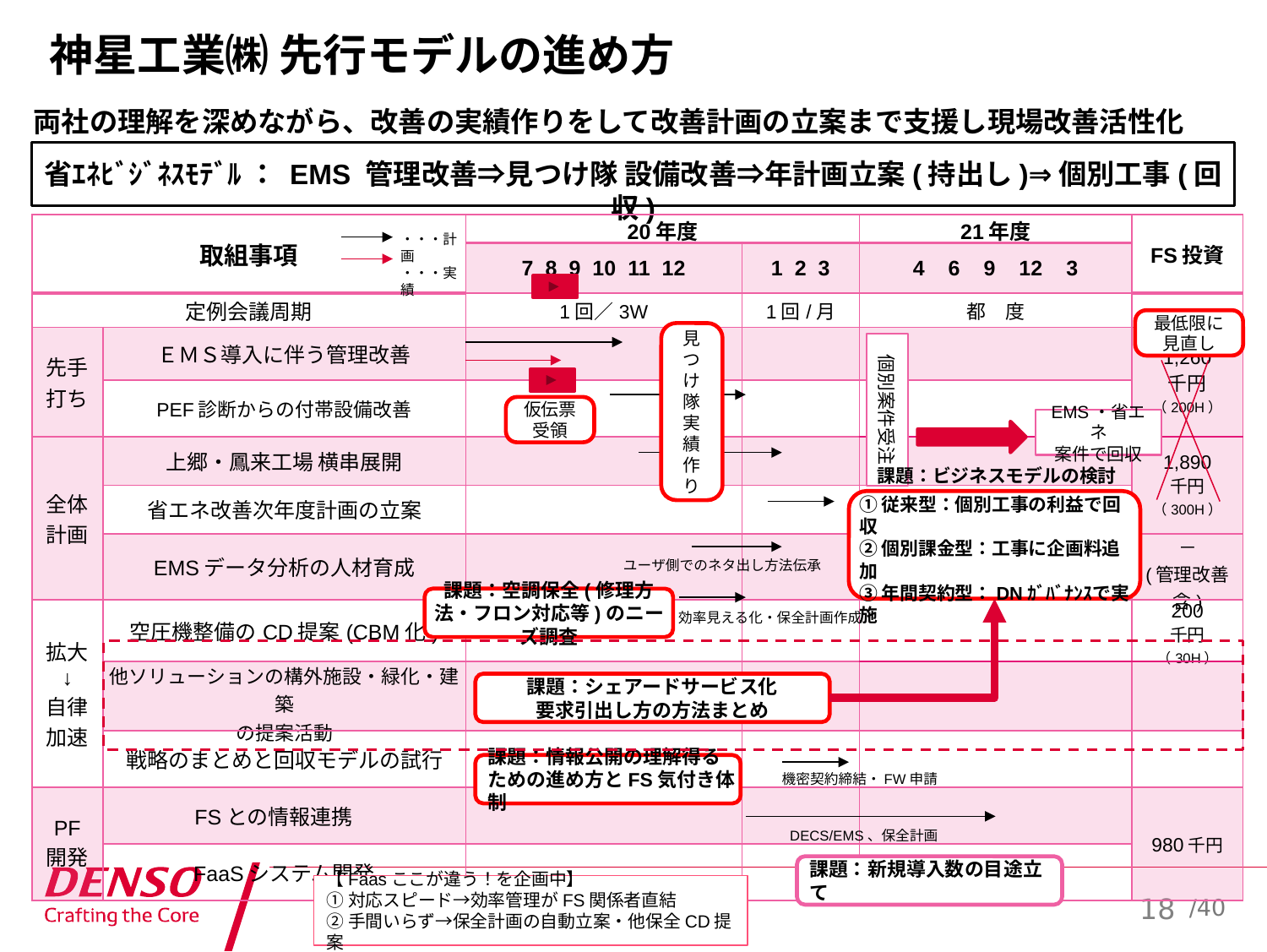

# 神星工業㈱ 先行モデルの進め方
両社の理解を深めながら、改善の実績作りをして改善計画の立案まで支援し現場改善活性化

省ｴﾈﾋﾞｼﾞﾈｽﾓﾃﾞﾙ ： EMS 管理改善⇒見つけ隊 設備改善⇒年計画立案(持出し)⇒個別工事(回収)
| 取組事項 |  | 20年度 |  | 21年度 | FS投資 |
| --- | --- | --- | --- | --- | --- |
|  |  | 7 8 9 10 11 12 | 1 2 3 | 4 6 9 12 3 |  |
| 定例会議周期 |  | 1回／3W | 1回/月 | 都　度 |  |
| 先手打ち | ＥＭＳ導入に伴う管理改善 |  |  |  | 1,260 千円 （200H） |
|  | PEF診断からの付帯設備改善 |  |  |  |  |
| 全体計画 | 上郷・鳳来工場 横串展開 |  |  |  | 1,890 千円 （300H） |
|  | 省エネ改善次年度計画の立案 |  |  |  |  |
|  | EMSデータ分析の人材育成 |  |  |  | － (管理改善含) |
| 拡大 ↓ 自律 加速 | 空圧機整備のCD提案(CBM化) |  |  |  | 200 千円 （30H） |
|  | 他ソリューションの構外施設・緑化・建築 の提案活動 |  |  |  |  |
|  | 戦略のまとめと回収モデルの試行 |  |  |  |  |
| PF 開発 | FSとの情報連携 |  |  |  | 980千円 |
|  | FaaSシステム開発 |  |  |  |  |
・・・計画
・・・実績

最低限に
見直し
見つけ隊
実績作り
個別案件受注

仮伝票
受領
EMS・省エネ
案件で回収

課題：ビジネスモデルの検討
①従来型：個別工事の利益で回収
②個別課金型：工事に企画料追加
③年間契約型：DNｶﾞﾊﾞﾅﾝｽで実施
ユーザ側でのネタ出し方法伝承
課題：空調保全(修理方法・フロン対応等)のニーズ調査
効率見える化・保全計画作成

課題：シェアードサービス化
要求引出し方の方法まとめ
課題：情報公開の理解得るための進め方とFS気付き体制
機密契約締結・FW申請
DECS/EMS、保全計画
課題：新規導入数の目途立て
【Faasここが違う！を企画中】
①対応スピード→効率管理がFS関係者直結
②手間いらず→保全計画の自動立案・他保全CD提案
18